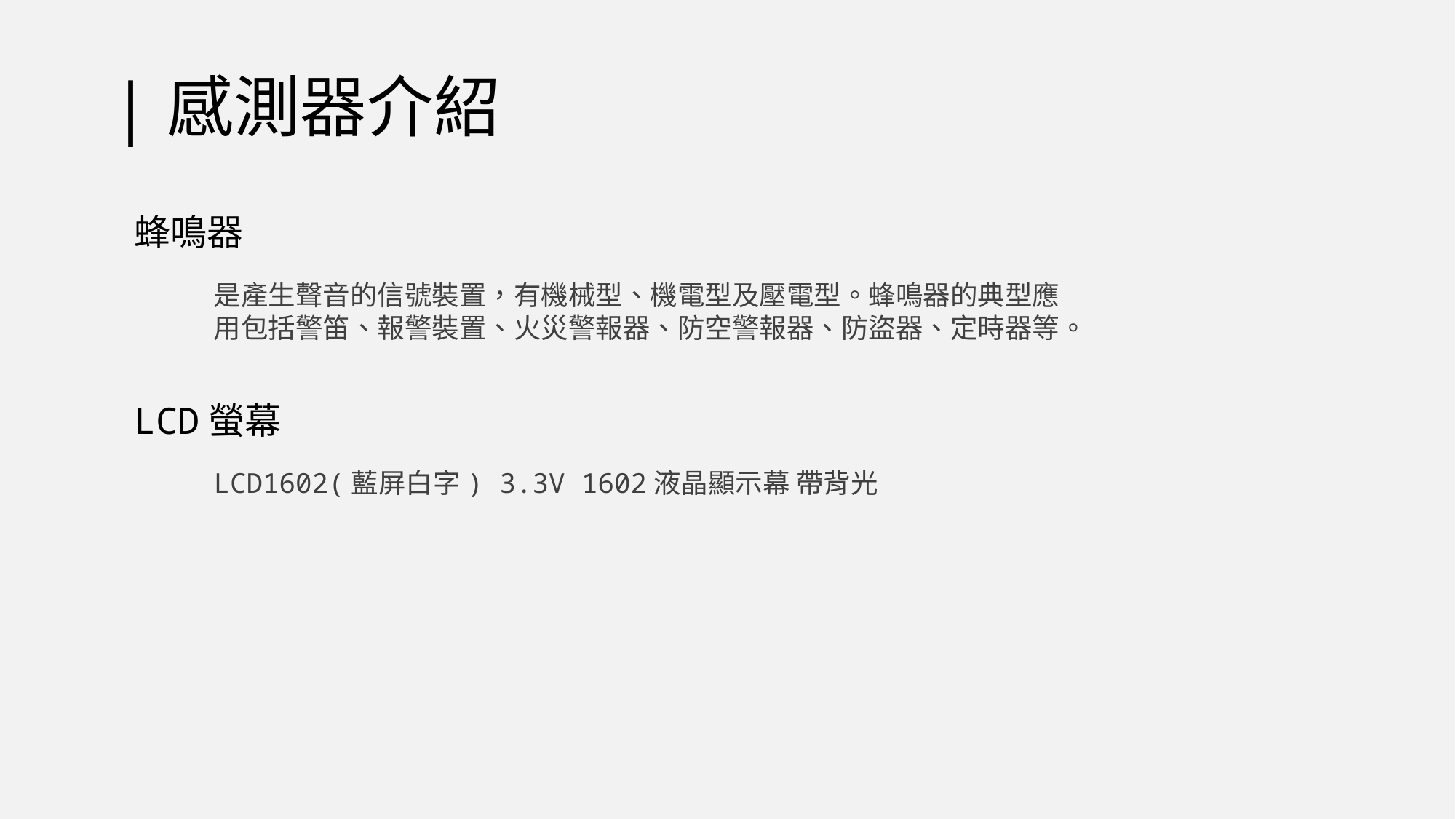

# |感測器介紹
蜂鳴器
是產生聲音的信號裝置，有機械型、機電型及壓電型。蜂鳴器的典型應用包括警笛、報警裝置、火災警報器、防空警報器、防盜器、定時器等。
LCD螢幕
LCD1602(藍屏白字) 3.3V 1602液晶顯示幕 帶背光